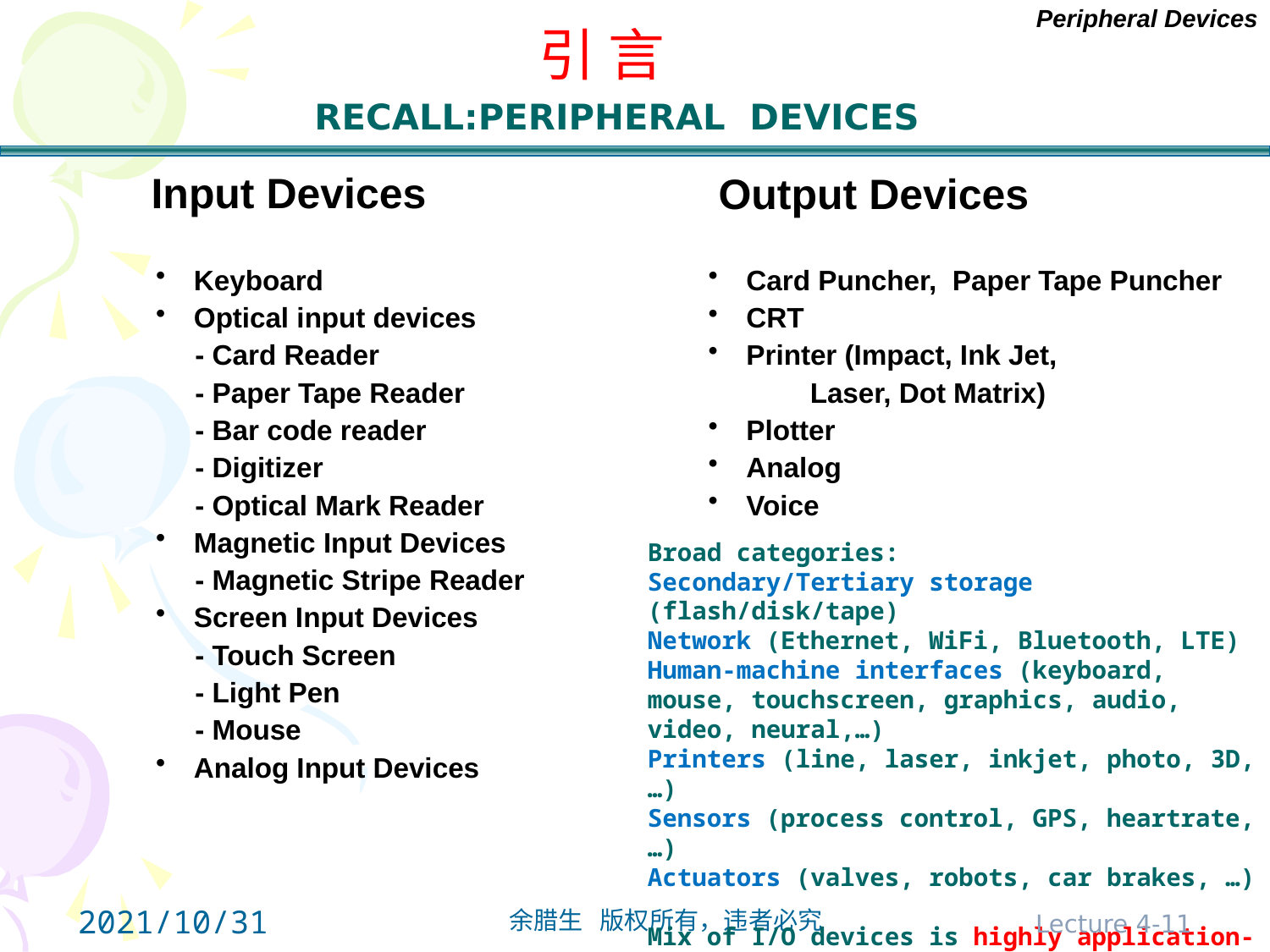

Peripheral Devices
# RECALL:PERIPHERAL  DEVICES
引 言
Input Devices
Output Devices
 Keyboard
 Optical input devices
     - Card Reader
     - Paper Tape Reader
     - Bar code reader
     - Digitizer
     - Optical Mark Reader
 Magnetic Input Devices
     - Magnetic Stripe Reader
 Screen Input Devices
     - Touch Screen
     - Light Pen
     - Mouse
 Analog Input Devices
 Card Puncher,  Paper Tape Puncher
 CRT
 Printer (Impact, Ink Jet,
             Laser, Dot Matrix)
 Plotter
 Analog
 Voice
Broad categories:
Secondary/Tertiary storage (flash/disk/tape)
Network (Ethernet, WiFi, Bluetooth, LTE)
Human-machine interfaces (keyboard, mouse, touchscreen, graphics, audio, video, neural,…)
Printers (line, laser, inkjet, photo, 3D, …)
Sensors (process control, GPS, heartrate, …)
Actuators (valves, robots, car brakes, …)

Mix of I/O devices is highly application-dependent
2021/10/31
Lecture 4-11